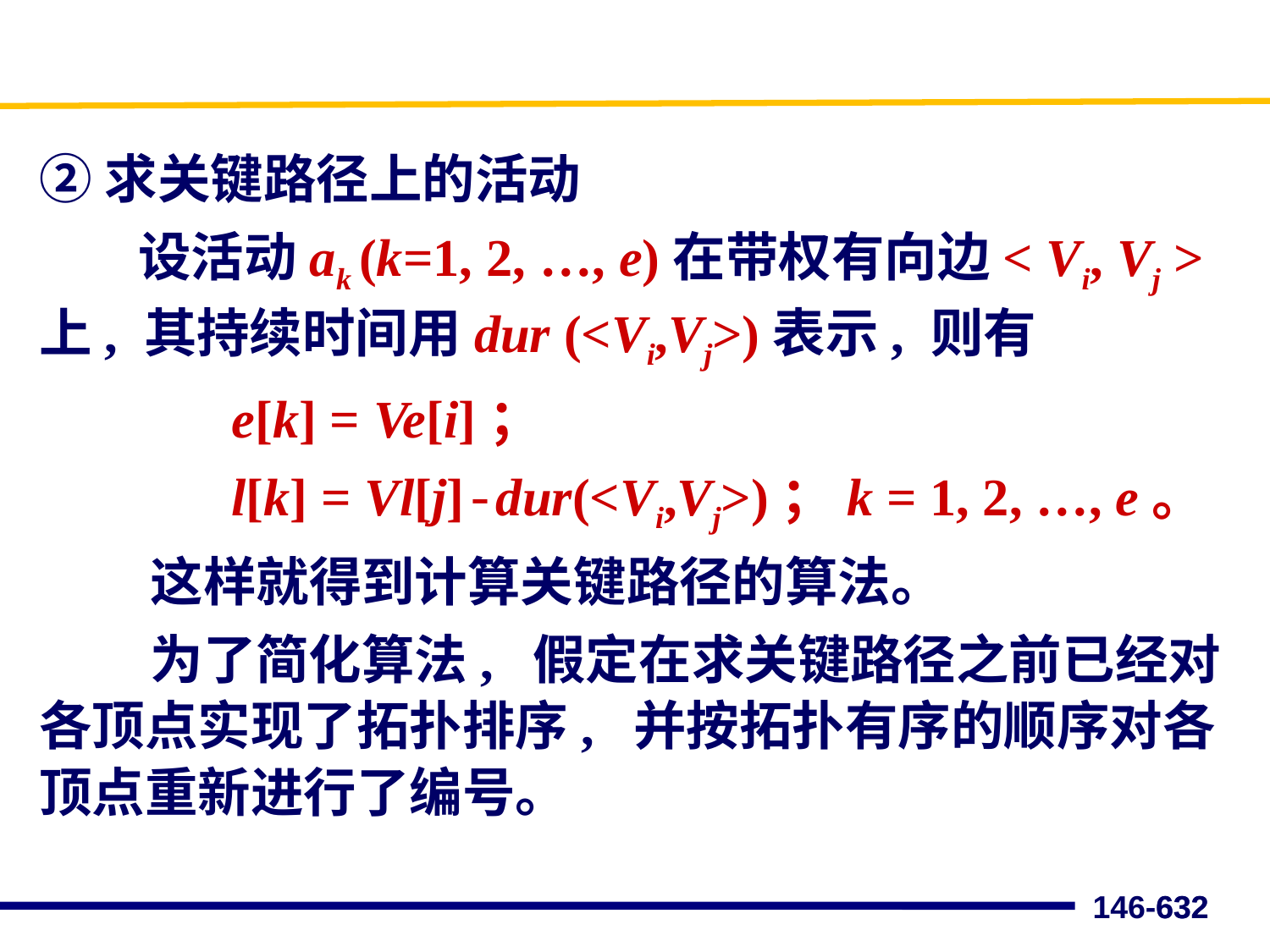

②求关键路径上的活动
设活动ak (k=1, 2, …, e)在带权有向边< Vi, Vj >上, 其持续时间用dur (<Vi,Vj>)表示, 则有
       e[k] = Ve[i]；
       l[k] = Vl[j]-dur(<Vi,Vj>)；k = 1, 2, …, e。
这样就得到计算关键路径的算法。
为了简化算法,  假定在求关键路径之前已经对各顶点实现了拓扑排序,  并按拓扑有序的顺序对各顶点重新进行了编号。
632
146-632